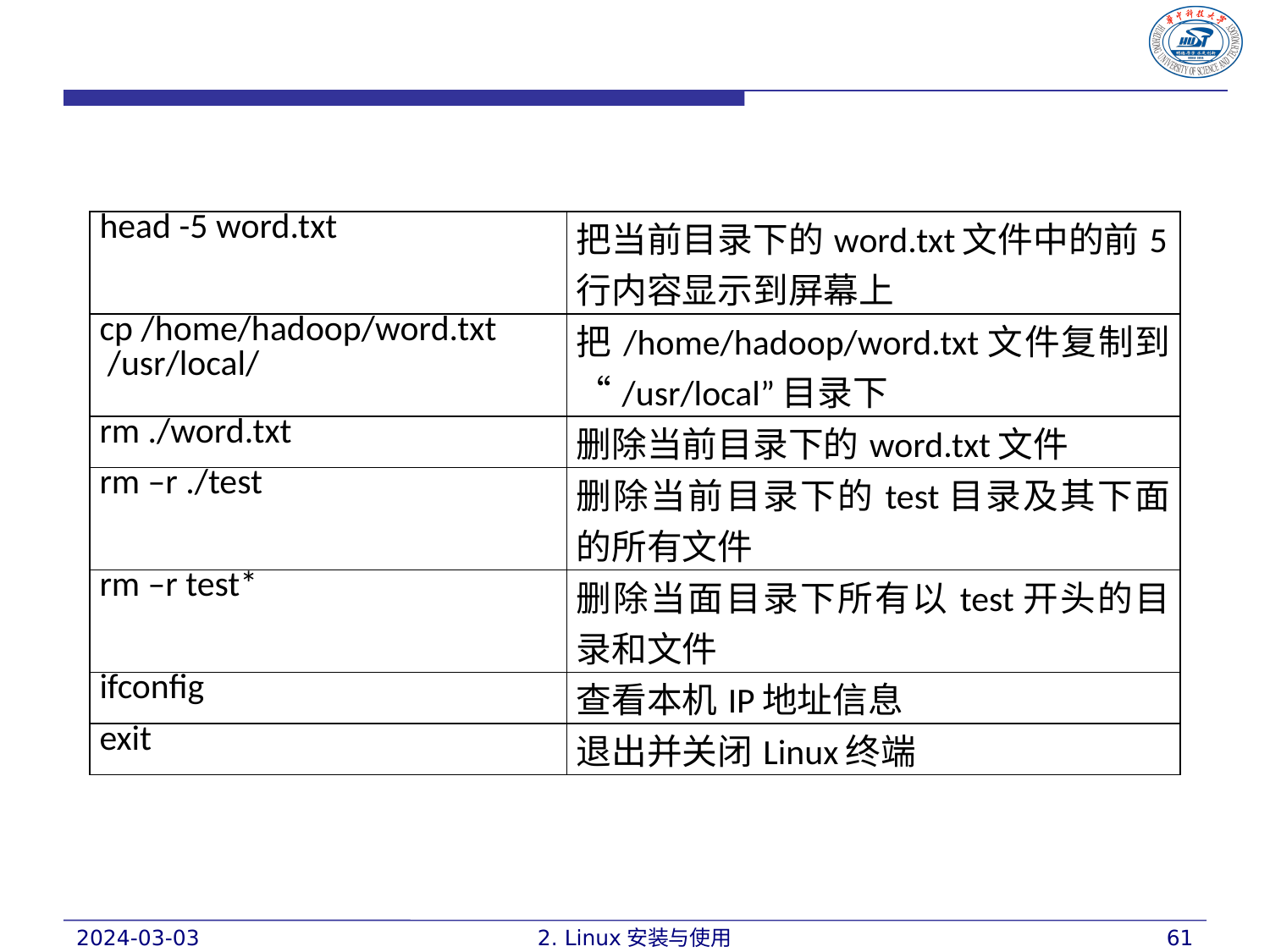

| head -5 word.txt | 把当前目录下的word.txt文件中的前5行内容显示到屏幕上 |
| --- | --- |
| cp /home/hadoop/word.txt /usr/local/ | 把/home/hadoop/word.txt文件复制到“/usr/local”目录下 |
| rm ./word.txt | 删除当前目录下的word.txt文件 |
| rm –r ./test | 删除当前目录下的test目录及其下面的所有文件 |
| rm –r test\* | 删除当面目录下所有以test开头的目录和文件 |
| ifconfig | 查看本机IP地址信息 |
| exit | 退出并关闭Linux终端 |
2024-03-03
2. Linux安装与使用
61